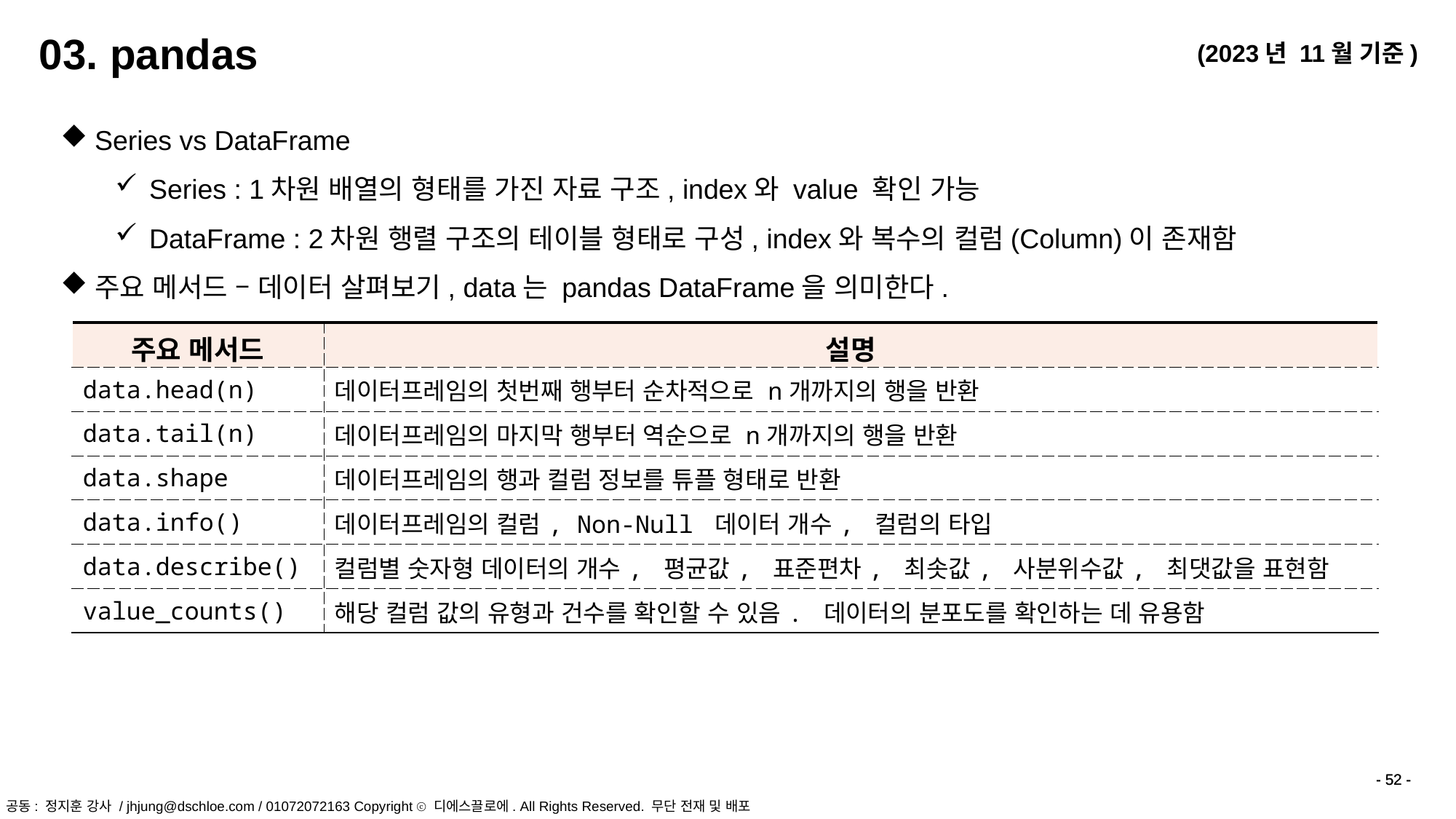

03. pandas
Series vs DataFrame
Series : 1차원 배열의 형태를 가진 자료 구조, index와 value 확인 가능
DataFrame : 2차원 행렬 구조의 테이블 형태로 구성, index와 복수의 컬럼(Column)이 존재함
주요 메서드 – 데이터 살펴보기, data는 pandas DataFrame을 의미한다.
| 주요 메서드 | 설명 |
| --- | --- |
| data.head(n) | 데이터프레임의 첫번째 행부터 순차적으로 n개까지의 행을 반환 |
| data.tail(n) | 데이터프레임의 마지막 행부터 역순으로 n개까지의 행을 반환 |
| data.shape | 데이터프레임의 행과 컬럼 정보를 튜플 형태로 반환 |
| data.info() | 데이터프레임의 컬럼, Non-Null 데이터 개수, 컬럼의 타입 |
| data.describe() | 컬럼별 숫자형 데이터의 개수, 평균값, 표준편차, 최솟값, 사분위수값, 최댓값을 표현함 |
| value\_counts() | 해당 컬럼 값의 유형과 건수를 확인할 수 있음. 데이터의 분포도를 확인하는 데 유용함 |
- 52 -